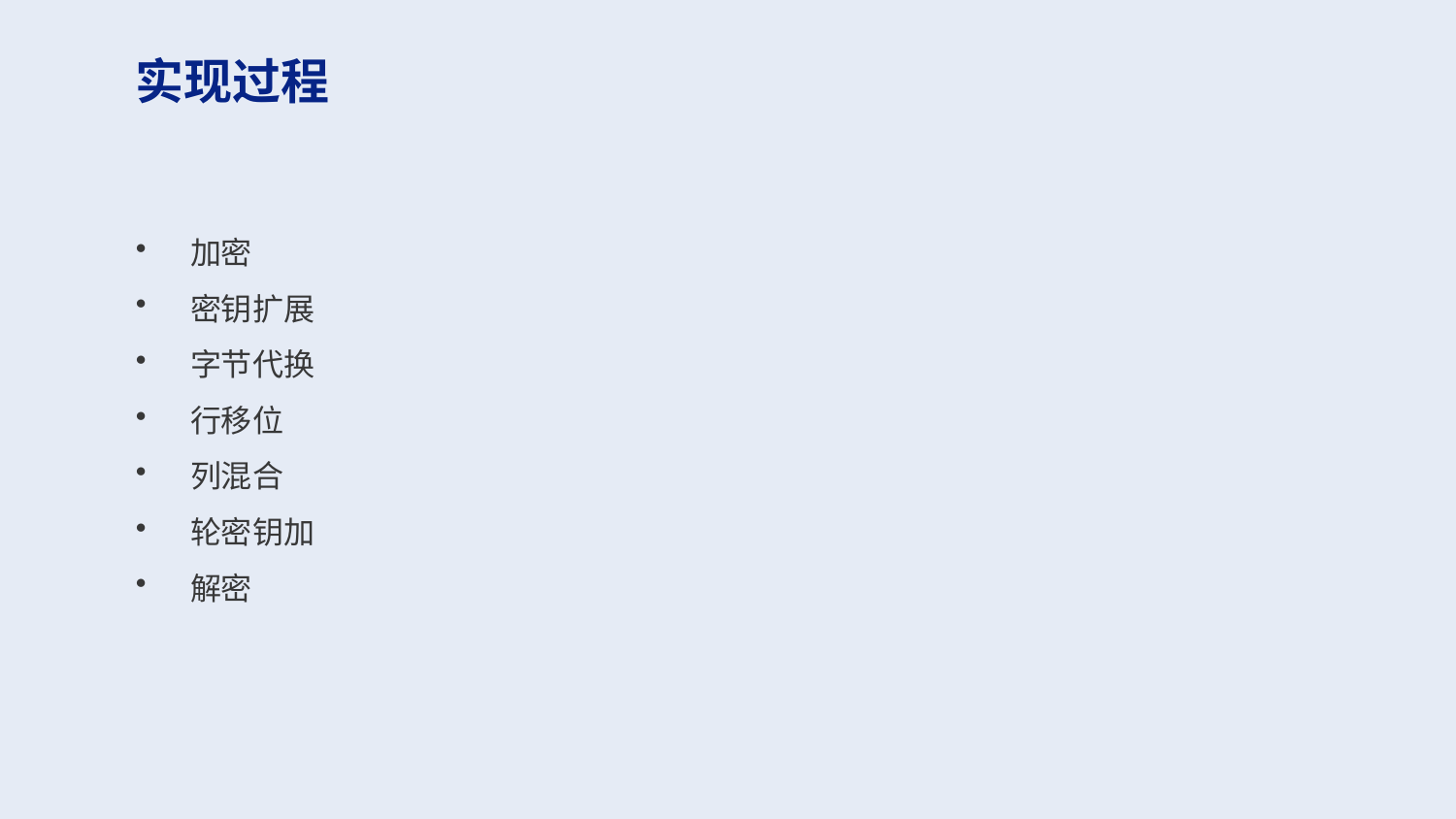

实现过程
加密
密钥扩展
字节代换
行移位
列混合
轮密钥加
解密